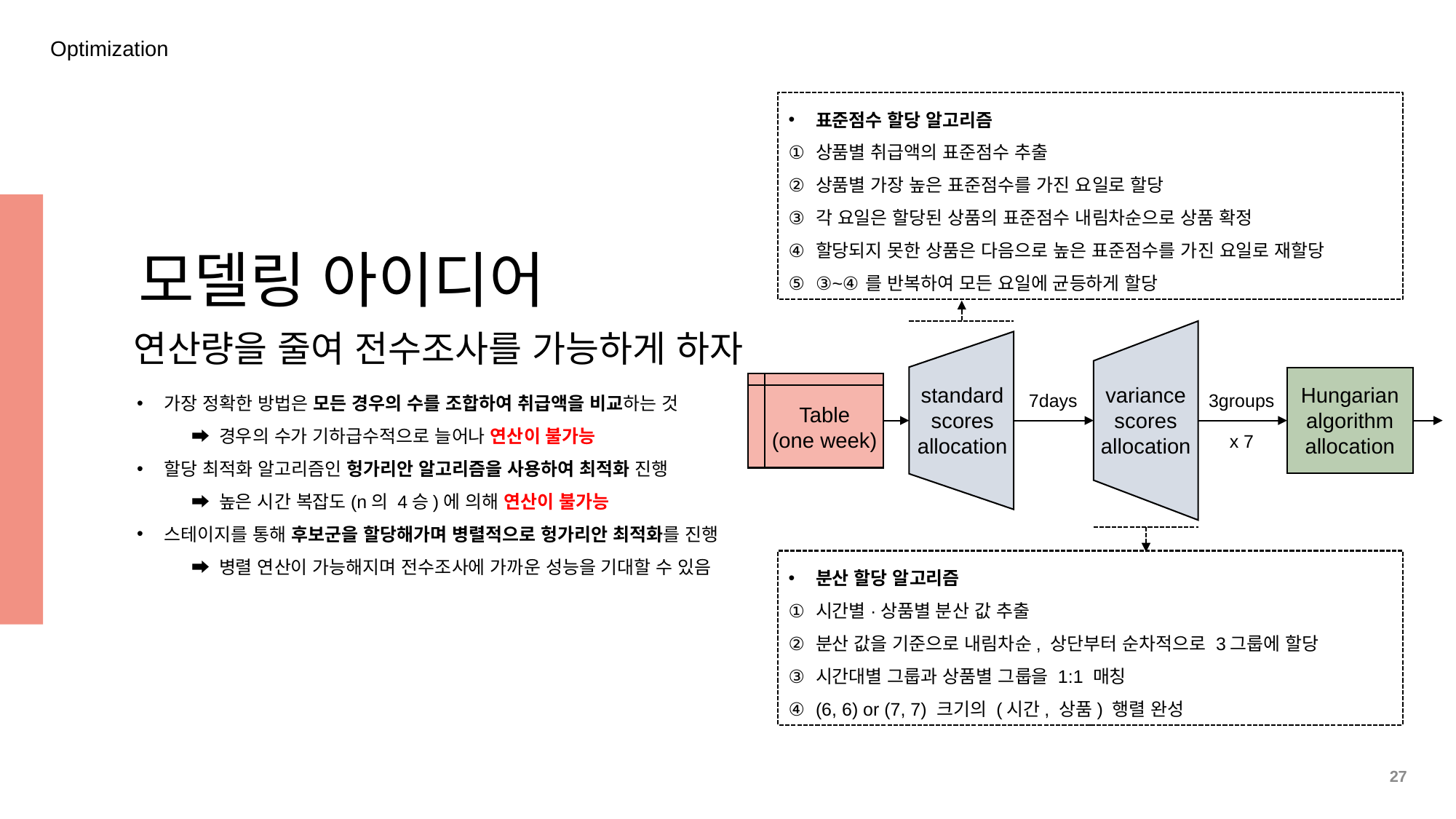

Optimization
표준점수 할당 알고리즘
상품별 취급액의 표준점수 추출
상품별 가장 높은 표준점수를 가진 요일로 할당
각 요일은 할당된 상품의 표준점수 내림차순으로 상품 확정
할당되지 못한 상품은 다음으로 높은 표준점수를 가진 요일로 재할당
③~④를 반복하여 모든 요일에 균등하게 할당
모델링 아이디어
연산량을 줄여 전수조사를 가능하게 하자
가장 정확한 방법은 모든 경우의 수를 조합하여 취급액을 비교하는 것
➡ 경우의 수가 기하급수적으로 늘어나 연산이 불가능
할당 최적화 알고리즘인 헝가리안 알고리즘을 사용하여 최적화 진행
➡ 높은 시간 복잡도(n의 4승)에 의해 연산이 불가능
스테이지를 통해 후보군을 할당해가며 병렬적으로 헝가리안 최적화를 진행
➡ 병렬 연산이 가능해지며 전수조사에 가까운 성능을 기대할 수 있음
standard
scores
allocation

variance
scores
allocation

Hungarian
algorithm
allocation

Table
(one week)
7days
3groups
x 7

분산 할당 알고리즘
시간별·상품별 분산 값 추출
분산 값을 기준으로 내림차순, 상단부터 순차적으로 3그룹에 할당
시간대별 그룹과 상품별 그룹을 1:1 매칭
(6, 6) or (7, 7) 크기의 (시간, 상품) 행렬 완성
27